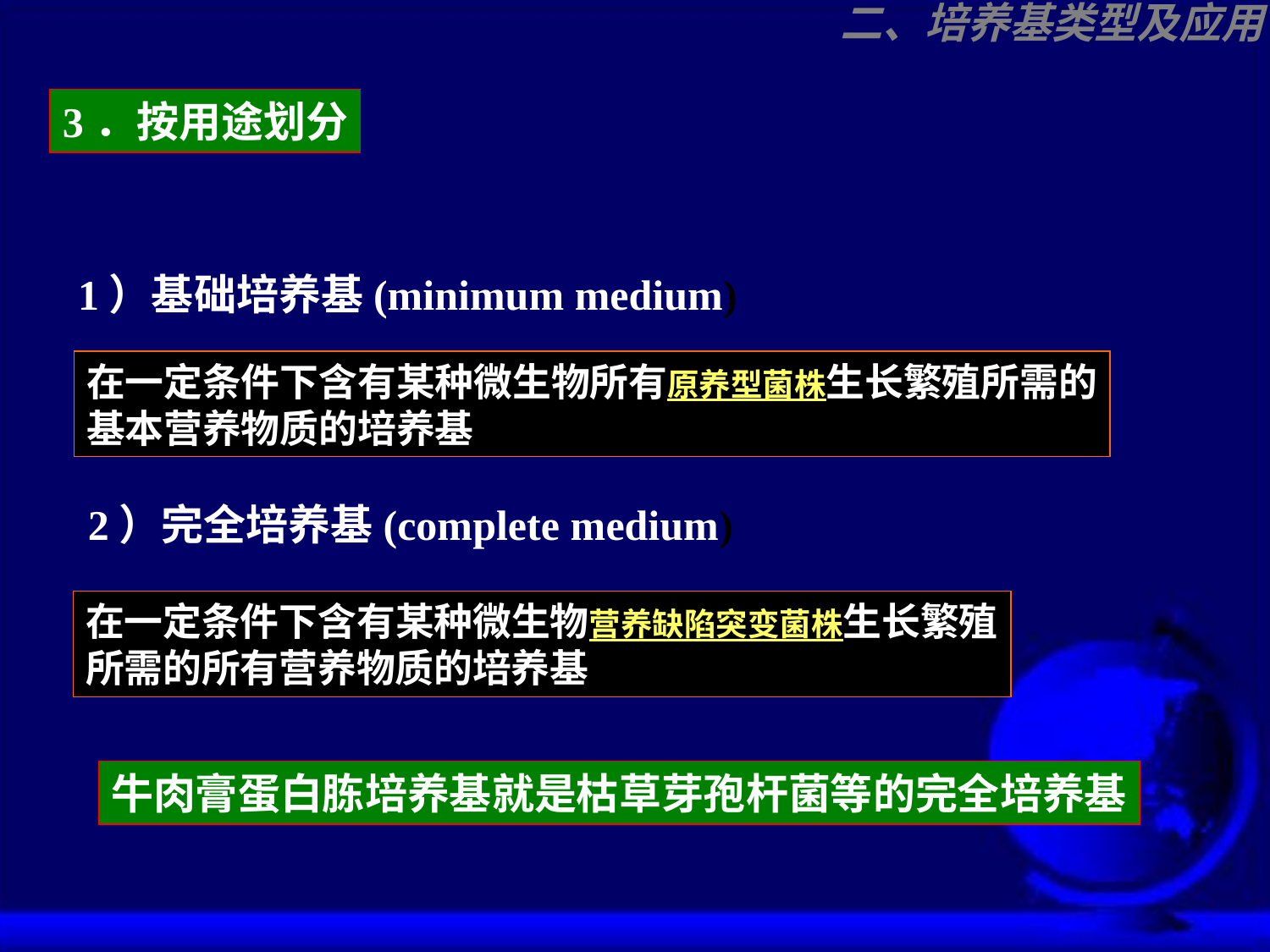

二、培养基类型及应用
3．按用途划分

1）基础培养基(minimum medium)
在一定条件下含有某种微生物所有原养型菌株生长繁殖所需的
基本营养物质的培养基
2）完全培养基(complete medium)
在一定条件下含有某种微生物营养缺陷突变菌株生长繁殖
所需的所有营养物质的培养基
牛肉膏蛋白胨培养基就是枯草芽孢杆菌等的完全培养基